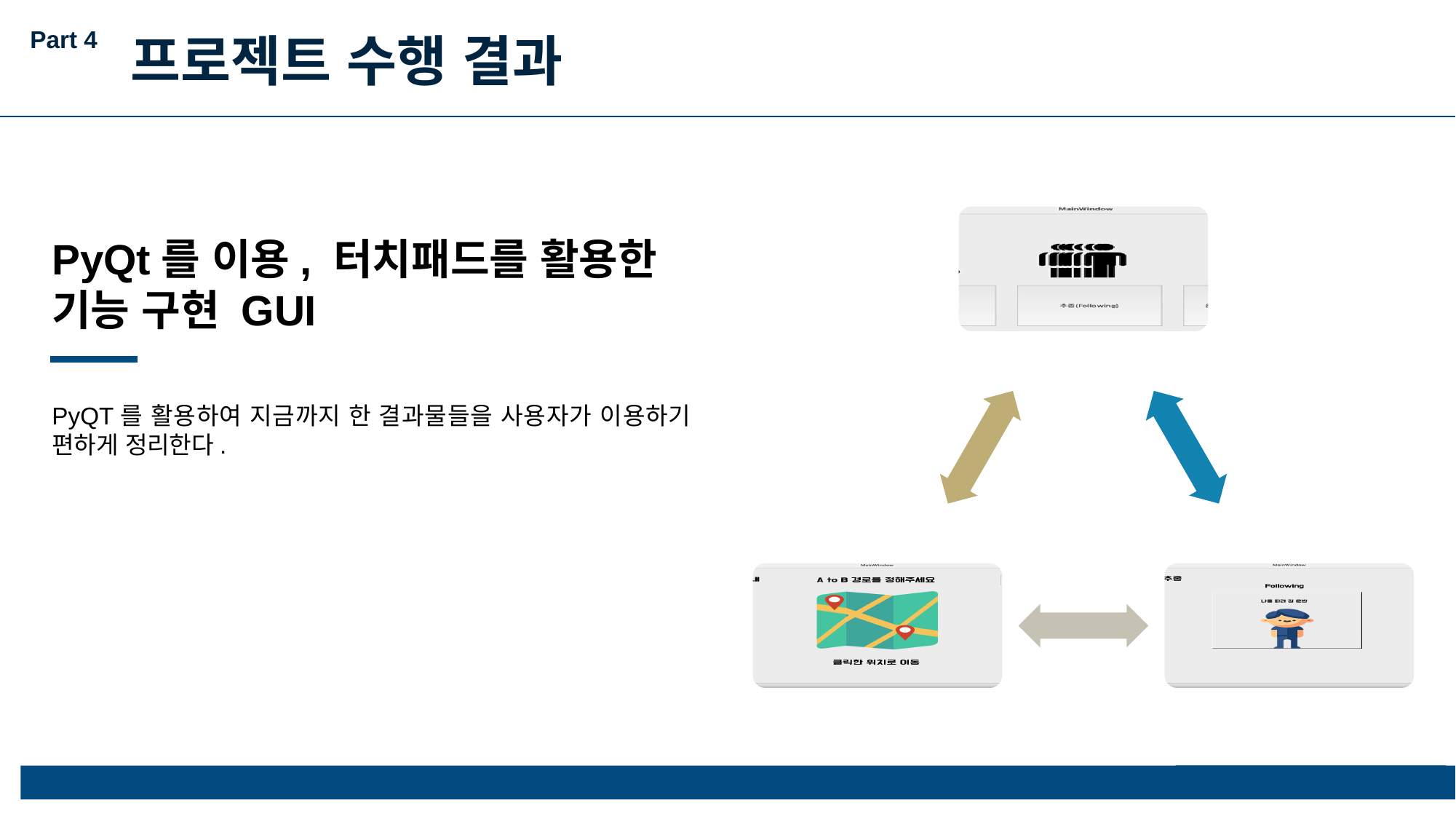

Part 4
프로젝트 수행 결과

PyQt를 이용, 터치패드를 활용한 기능 구현 GUI
PyQT를 활용하여 지금까지 한 결과물들을 사용자가 이용하기 편하게 정리한다.